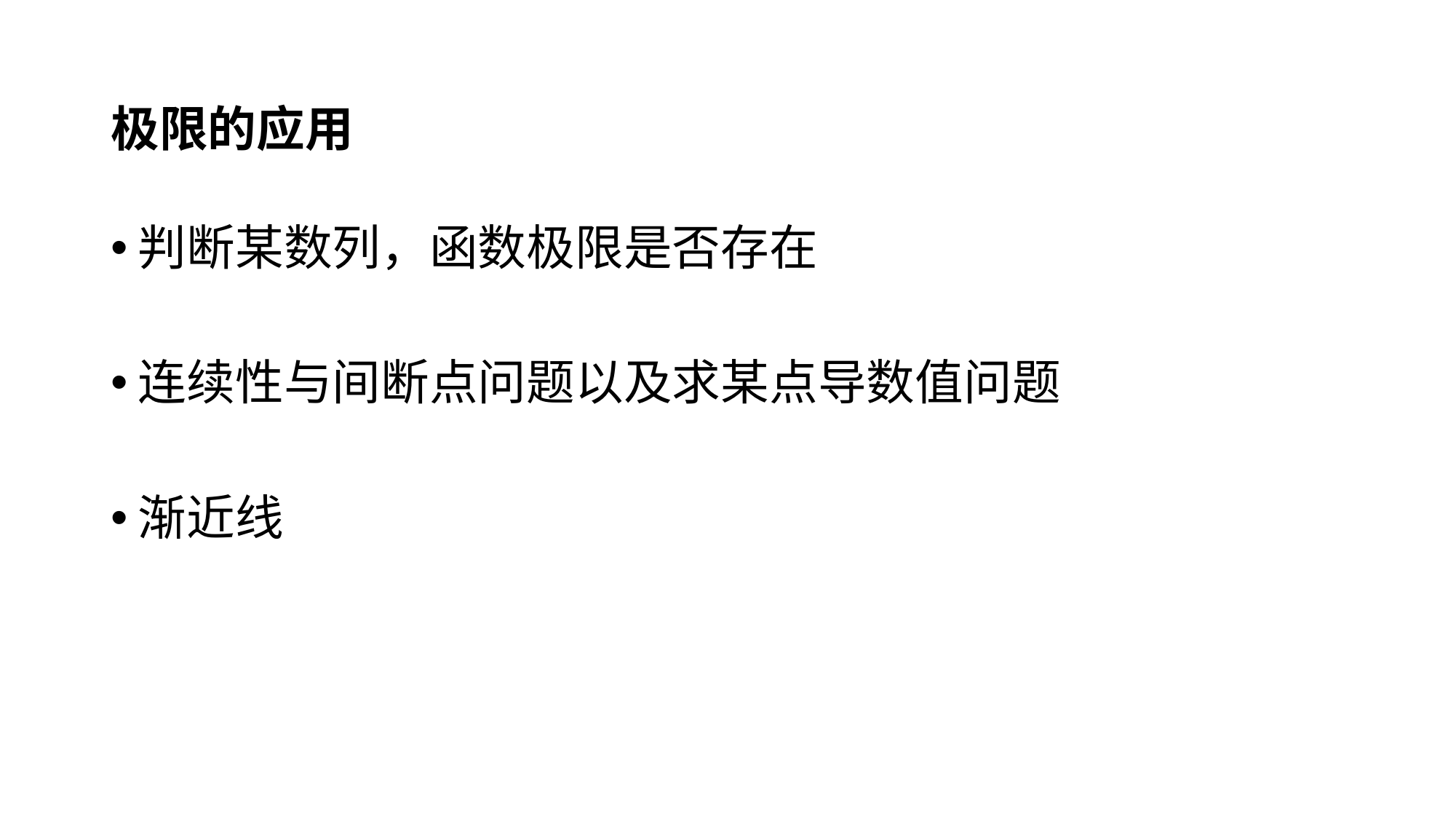

# 极限的应用
判断某数列，函数极限是否存在

连续性与间断点问题以及求某点导数值问题

渐近线